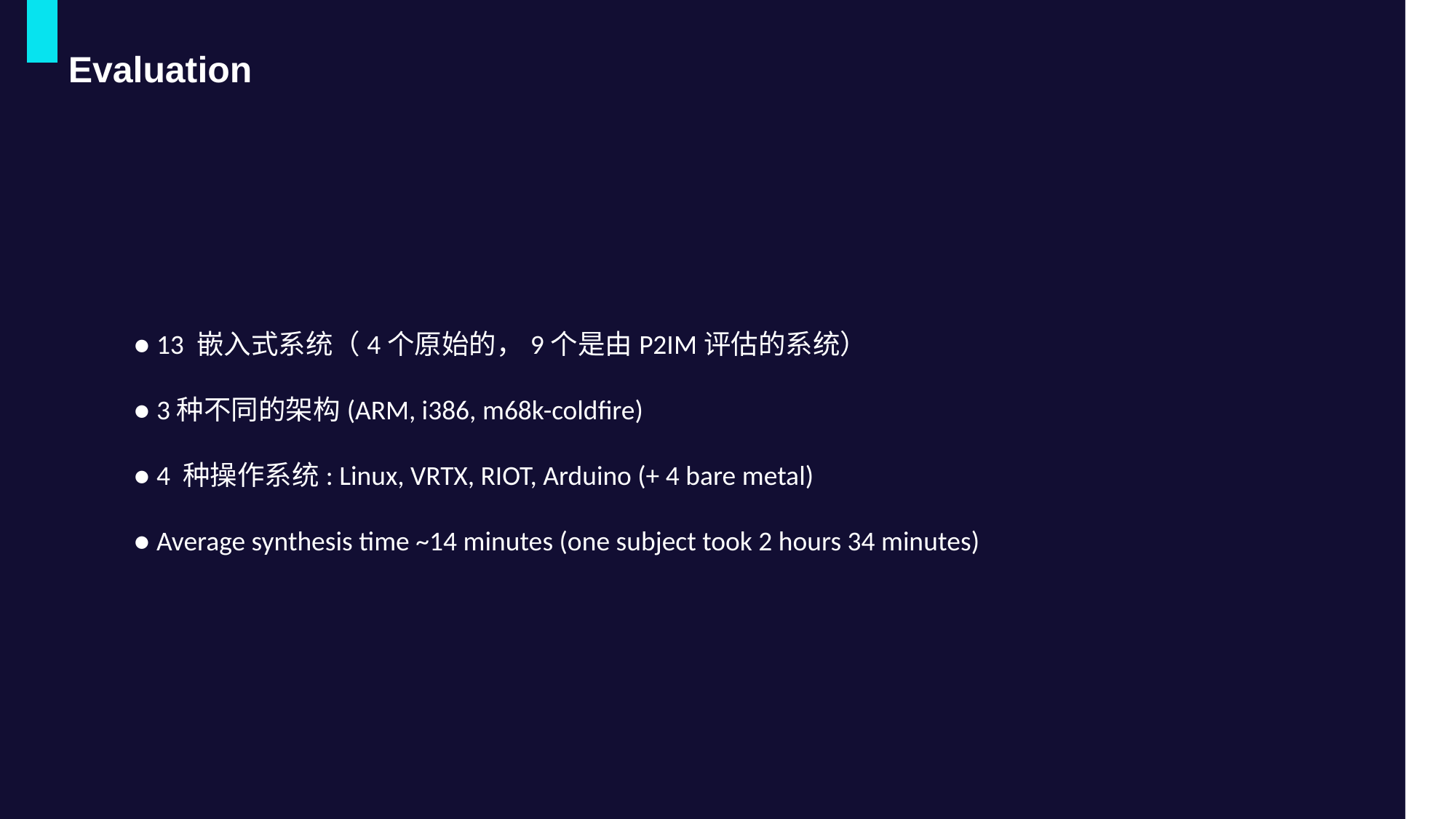

Evaluation
    ● 13 嵌入式系统（4个原始的，9个是由P2IM评估的系统）

    ● 3种不同的架构(ARM, i386, m68k-coldfire)

    ● 4 种操作系统: Linux, VRTX, RIOT, Arduino (+ 4 bare metal)

    ● Average synthesis time ~14 minutes (one subject took 2 hours 34 minutes)